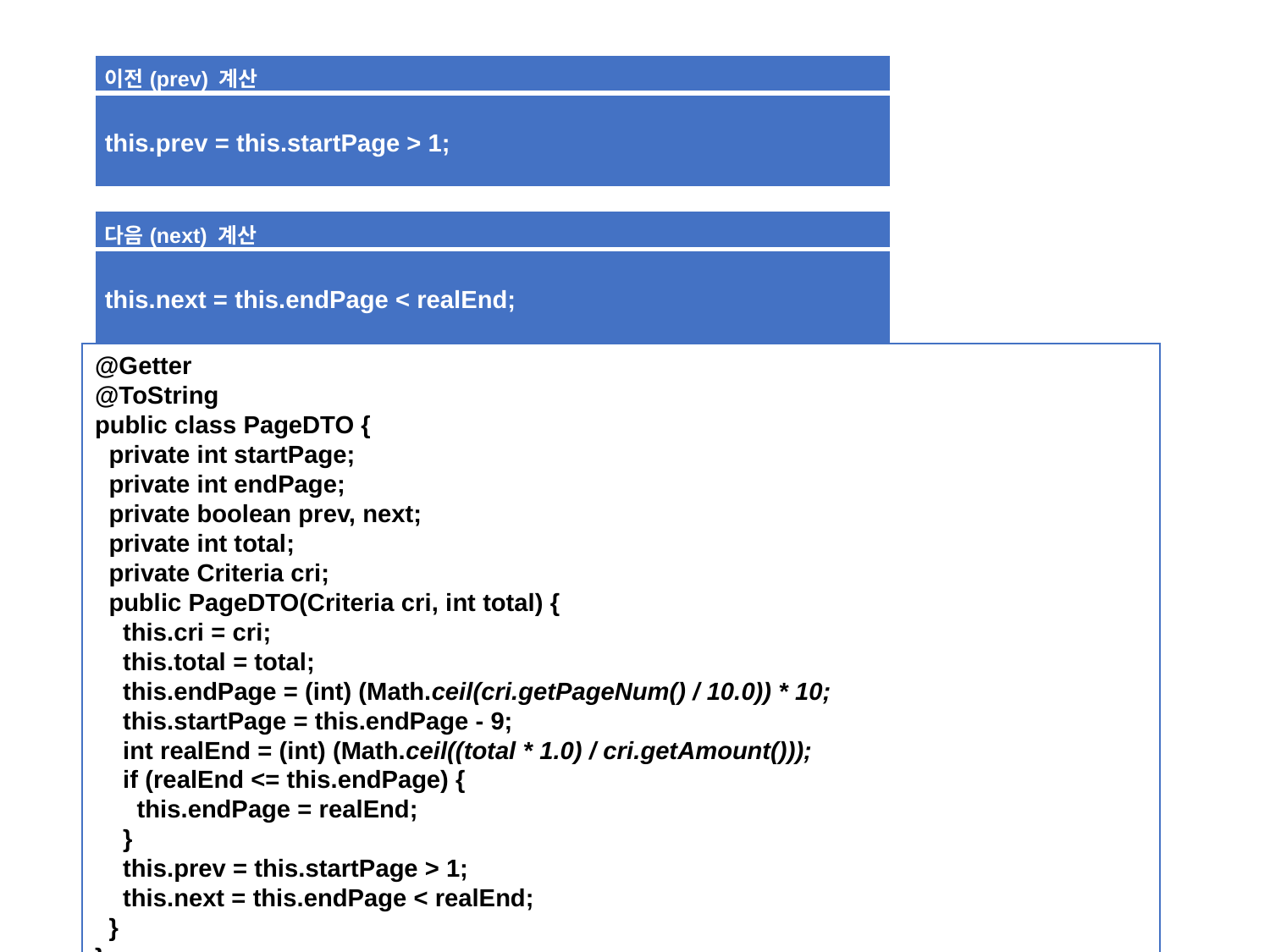

| 이전(prev) 계산 |
| --- |
| this.prev = this.startPage > 1; |
| 다음(next) 계산 |
| --- |
| this.next = this.endPage < realEnd; |
@Getter
@ToString
public class PageDTO {
  private int startPage;
  private int endPage;
  private boolean prev, next;
  private int total;
  private Criteria cri;
  public PageDTO(Criteria cri, int total) {
    this.cri = cri;
    this.total = total;
    this.endPage = (int) (Math.ceil(cri.getPageNum() / 10.0)) * 10;
    this.startPage = this.endPage - 9;
    int realEnd = (int) (Math.ceil((total * 1.0) / cri.getAmount()));
    if (realEnd <= this.endPage) {
      this.endPage = realEnd;
    }
    this.prev = this.startPage > 1;
    this.next = this.endPage < realEnd;
  }
}